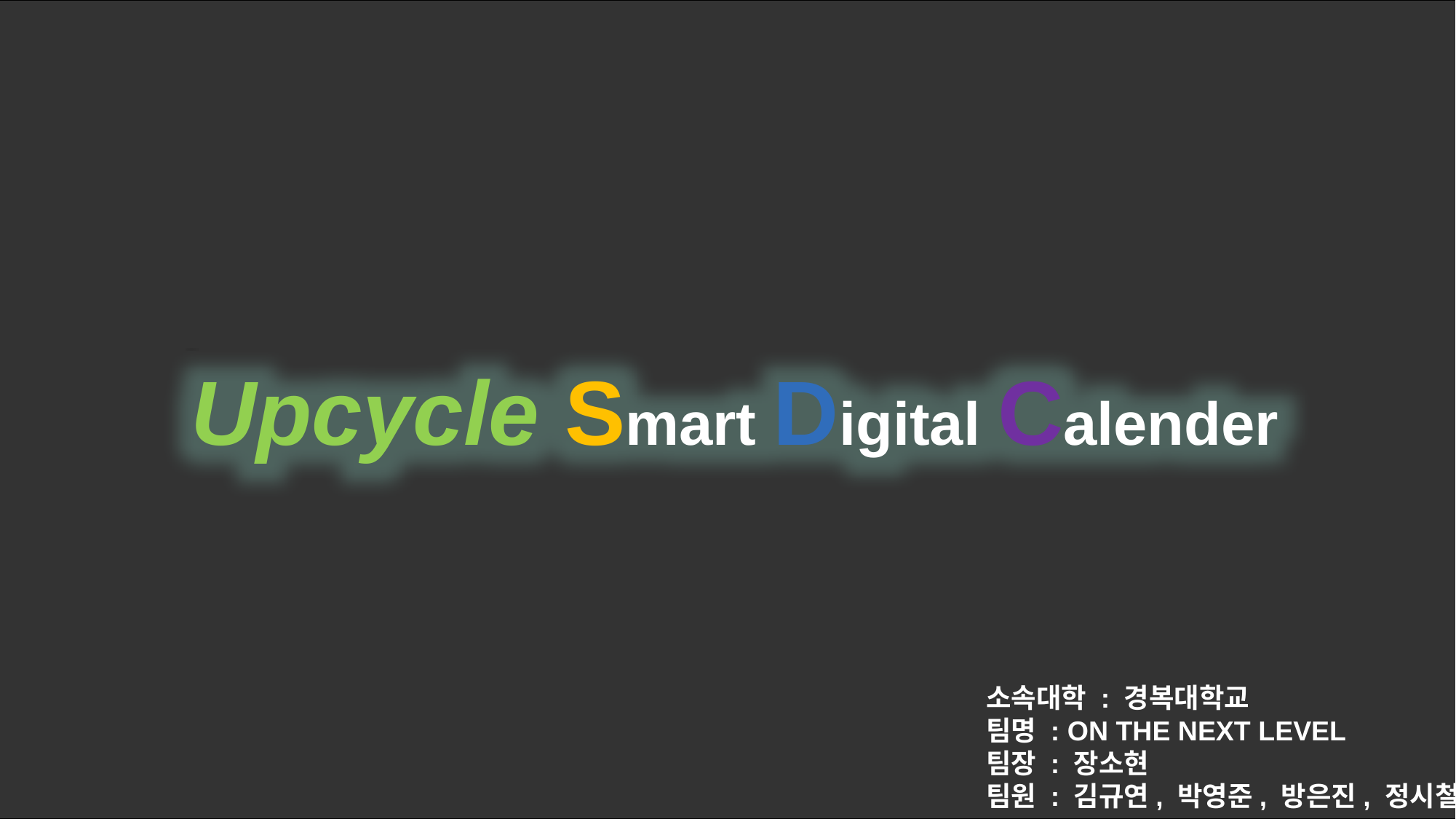

Upcycle Smart Digital Calender
소속대학 : 경복대학교
팀명 : ON THE NEXT LEVEL
팀장 : 장소현
팀원 : 김규연, 박영준, 방은진, 정시철